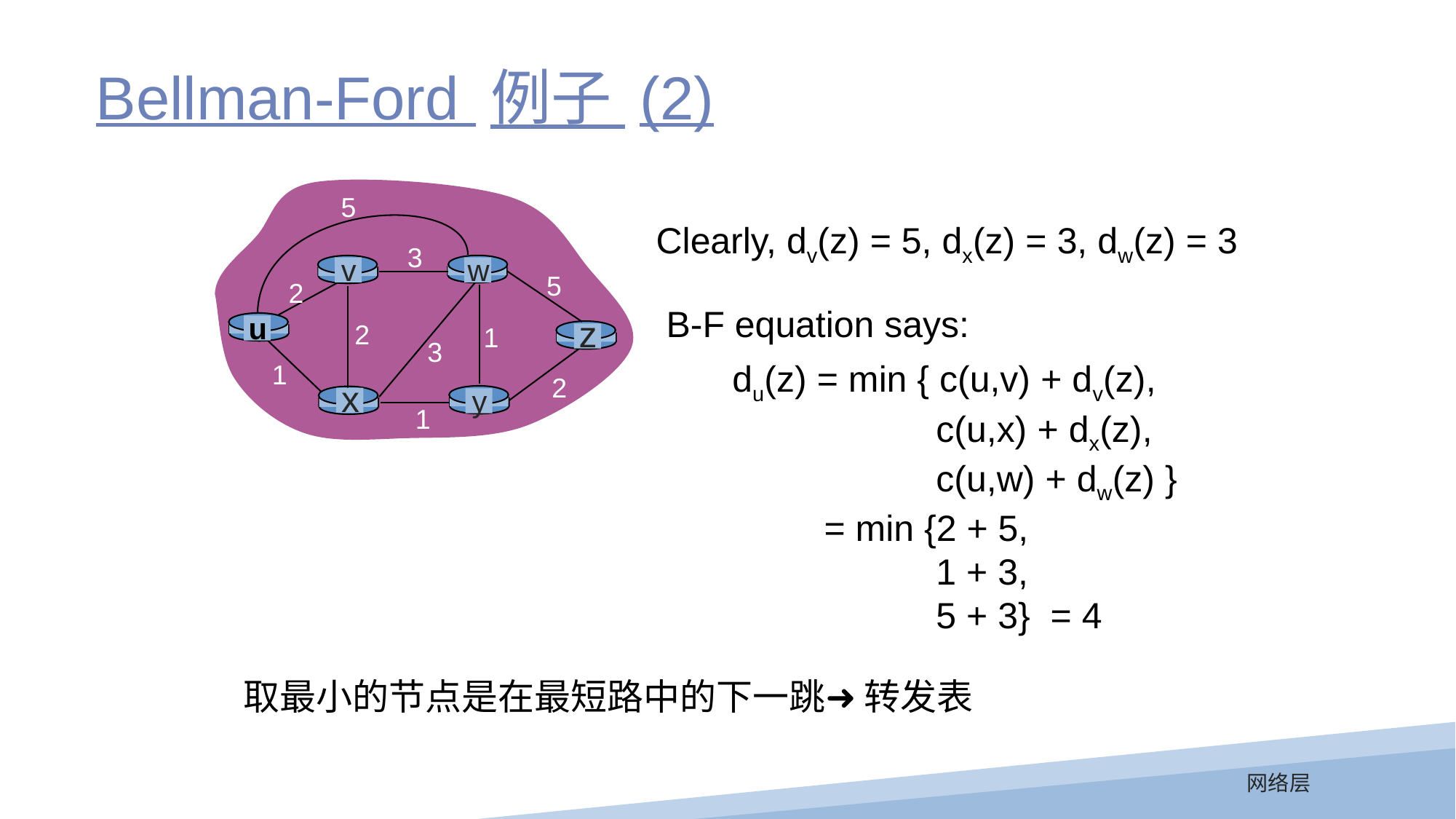

Bellman-Ford 例子 (2)

5

Clearly, dv(z) = 5, dx(z) = 3, dw(z) = 3
3
v
w

5

2

B-F equation says:
u
z
2

1

3

du(z) = min { c(u,v) + dv(z),
                    c(u,x) + dx(z),
                    c(u,w) + dw(z) }
         = min {2 + 5,
                    1 + 3,
                    5 + 3}  = 4
1
2
x
y

1

取最小的节点是在最短路中的下一跳➜ 转发表

网络层
15